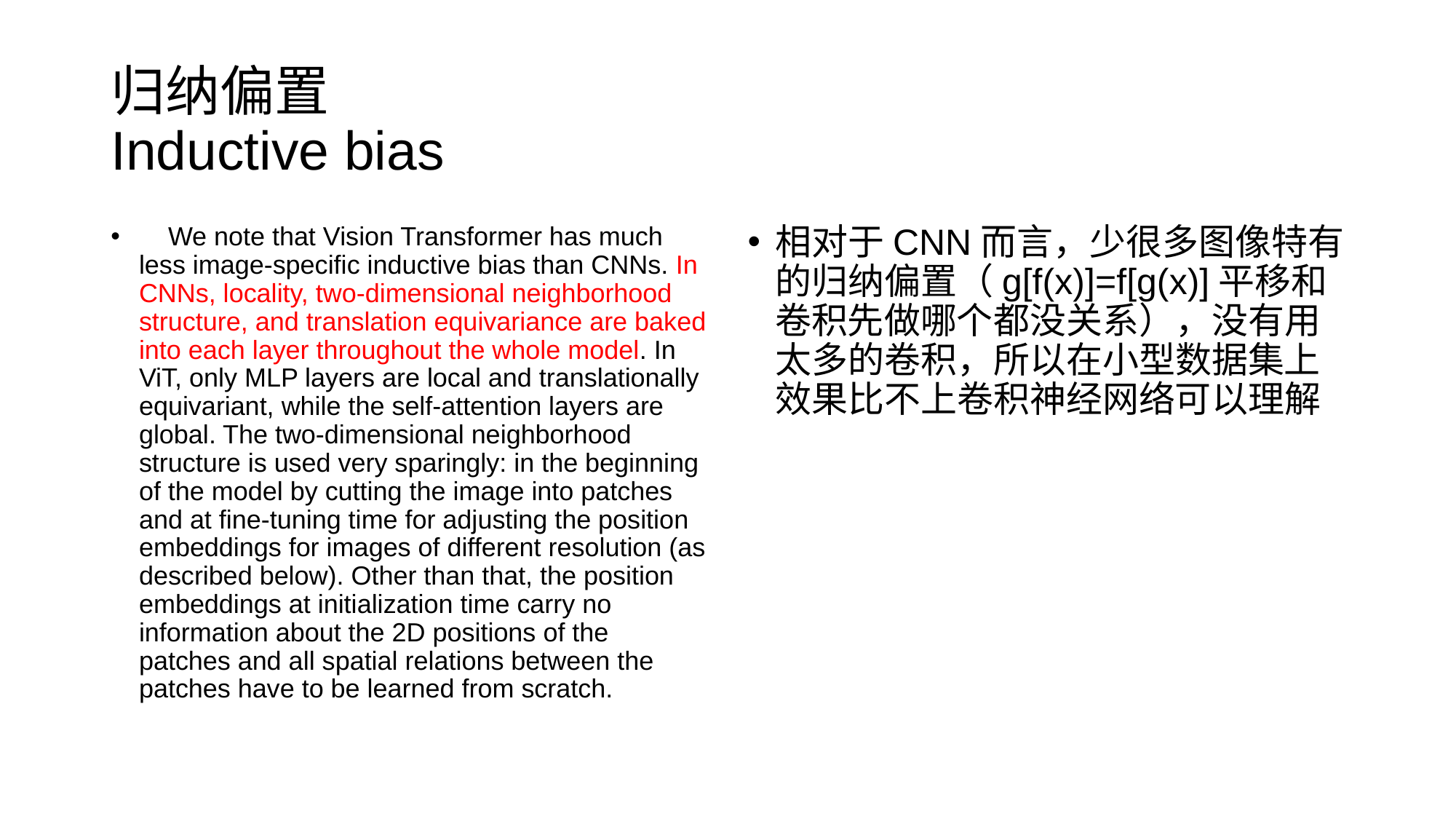

# 归纳偏置 Inductive bias
    We note that Vision Transformer has much less image-specific inductive bias than CNNs. In CNNs, locality, two-dimensional neighborhood structure, and translation equivariance are baked into each layer throughout the whole model. In ViT, only MLP layers are local and translationally equivariant, while the self-attention layers are global. The two-dimensional neighborhood structure is used very sparingly: in the beginning of the model by cutting the image into patches and at fine-tuning time for adjusting the position embeddings for images of different resolution (as described below). Other than that, the position embeddings at initialization time carry no information about the 2D positions of the patches and all spatial relations between the patches have to be learned from scratch.
相对于CNN而言，少很多图像特有的归纳偏置（g[f(x)]=f[g(x)]平移和卷积先做哪个都没关系），没有用太多的卷积，所以在小型数据集上效果比不上卷积神经网络可以理解